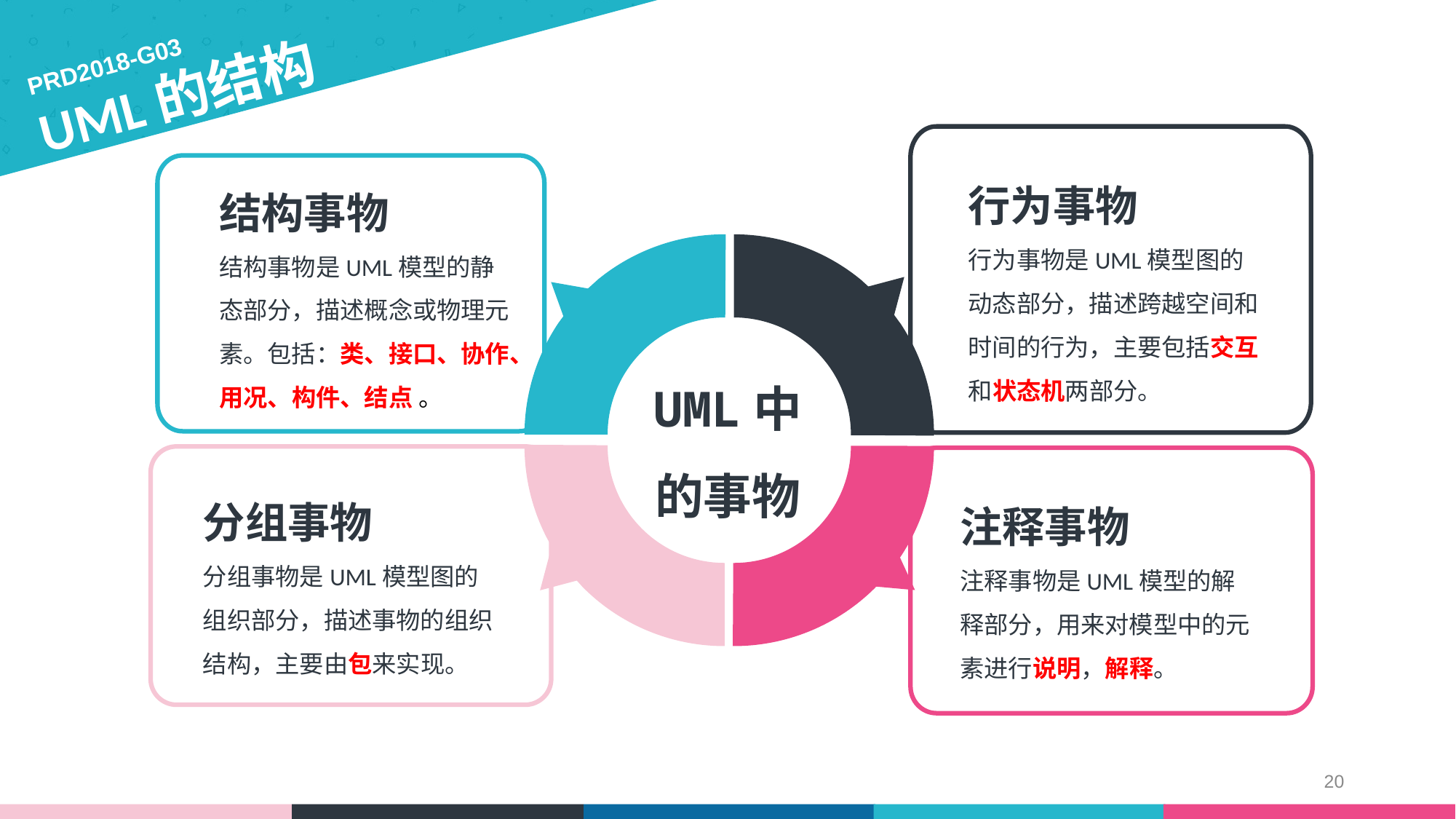

PRD2018-G03
UML的结构

行为事物
行为事物是UML模型图的动态部分，描述跨越空间和时间的行为，主要包括交互和状态机两部分。

结构事物
结构事物是UML模型的静态部分，描述概念或物理元素。包括：类、接口、协作、用况、构件、结点 。

UML中的事物

分组事物
分组事物是UML模型图的组织部分，描述事物的组织结构，主要由包来实现。
注释事物
注释事物是UML模型的解释部分，用来对模型中的元素进行说明，解释。
20